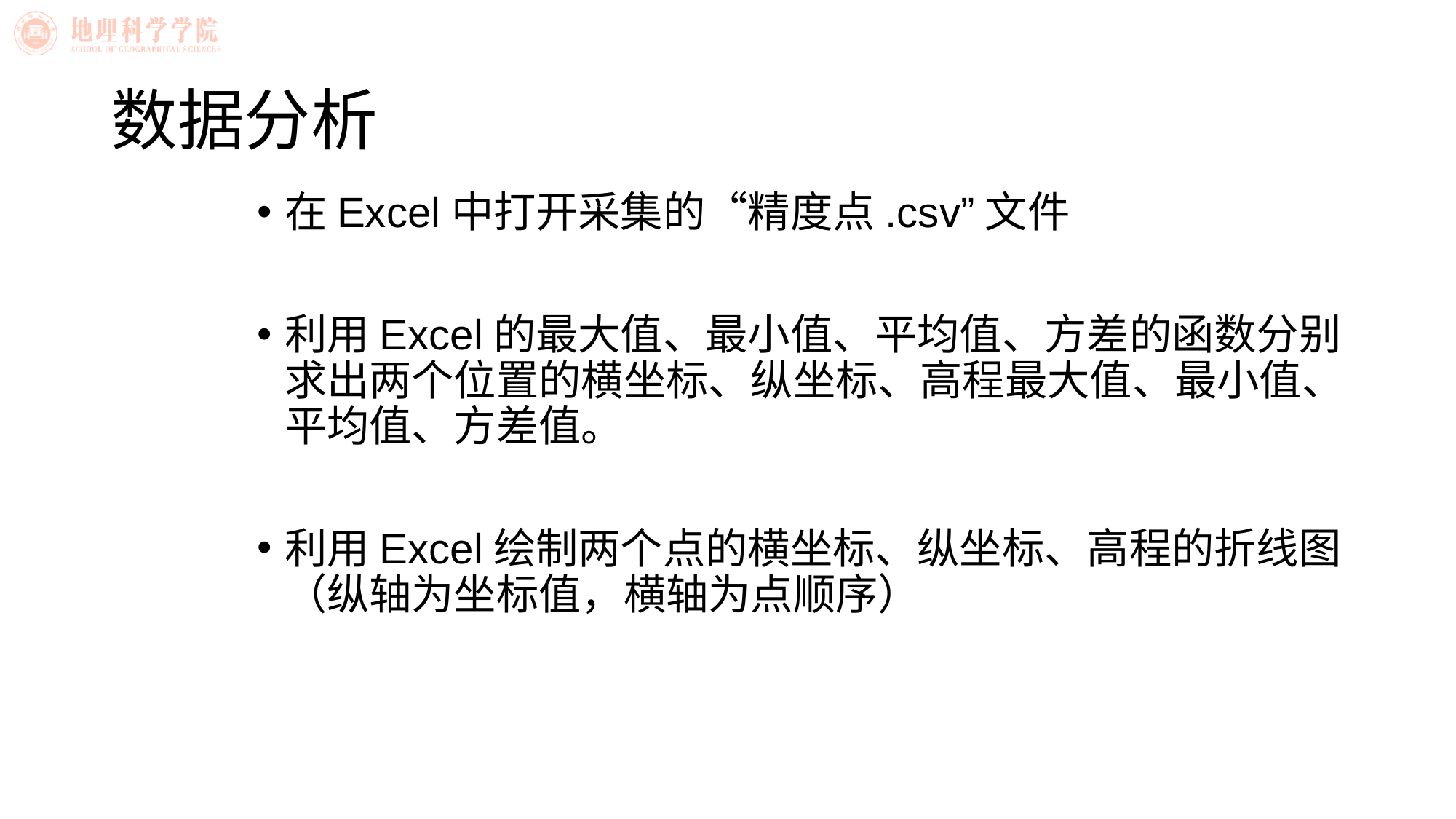

# 数据分析
在Excel中打开采集的“精度点.csv”文件

利用Excel的最大值、最小值、平均值、方差的函数分别求出两个位置的横坐标、纵坐标、高程最大值、最小值、平均值、方差值。

利用Excel绘制两个点的横坐标、纵坐标、高程的折线图（纵轴为坐标值，横轴为点顺序）